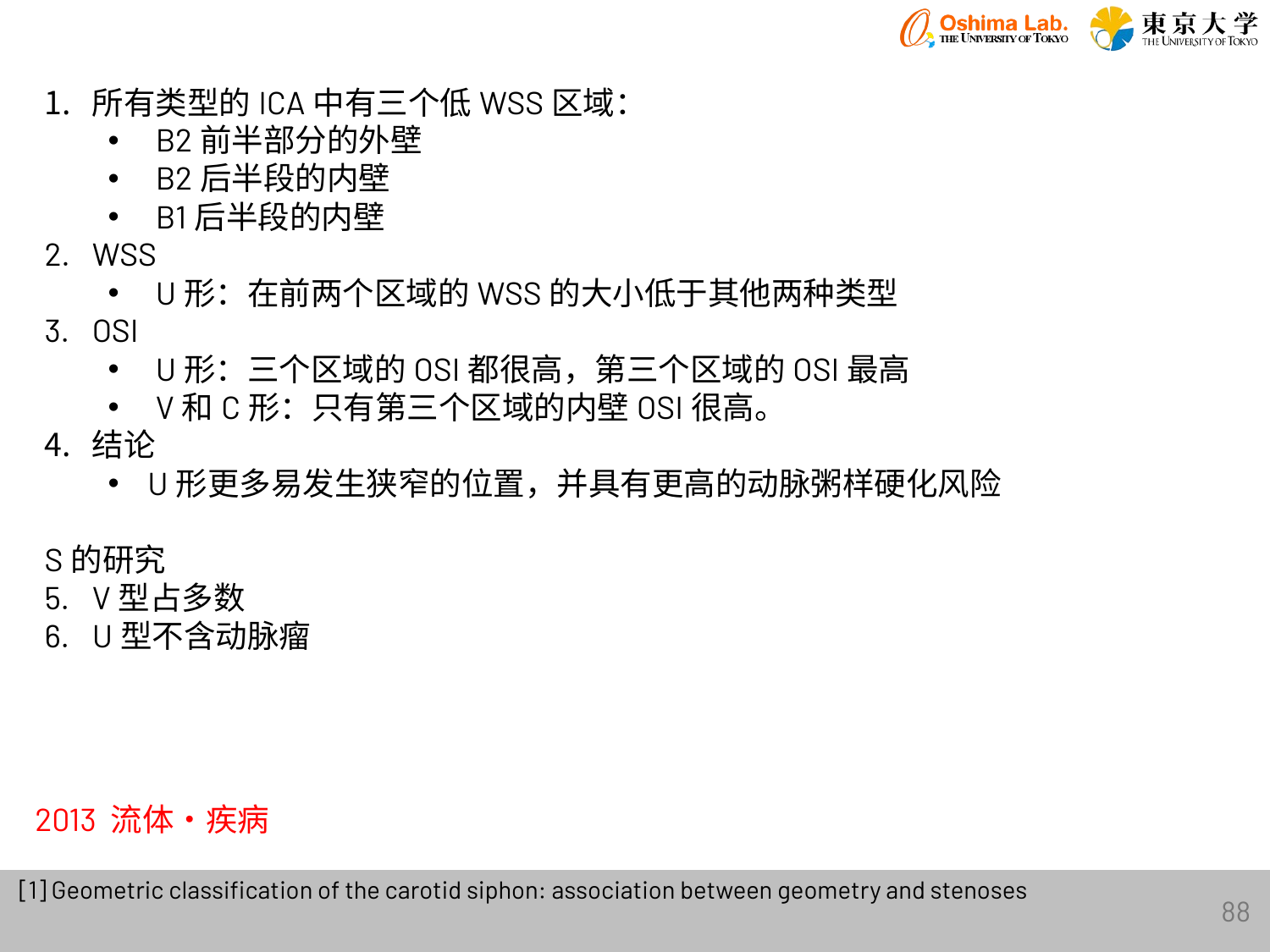

所有类型的ICA中有三个低WSS区域：
B2前半部分的外壁
B2后半段的内壁
B1后半段的内壁
WSS
U形：在前两个区域的WSS的大小低于其他两种类型
OSI
U形：三个区域的OSI都很高，第三个区域的OSI最高
V和C形：只有第三个区域的内壁OSI很高。
结论
U形更多易发生狭窄的位置，并具有更高的动脉粥样硬化风险

S的研究
V型占多数
U型不含动脉瘤
2013 流体・疾病
[1] Geometric classification of the carotid siphon: association between geometry and stenoses
88